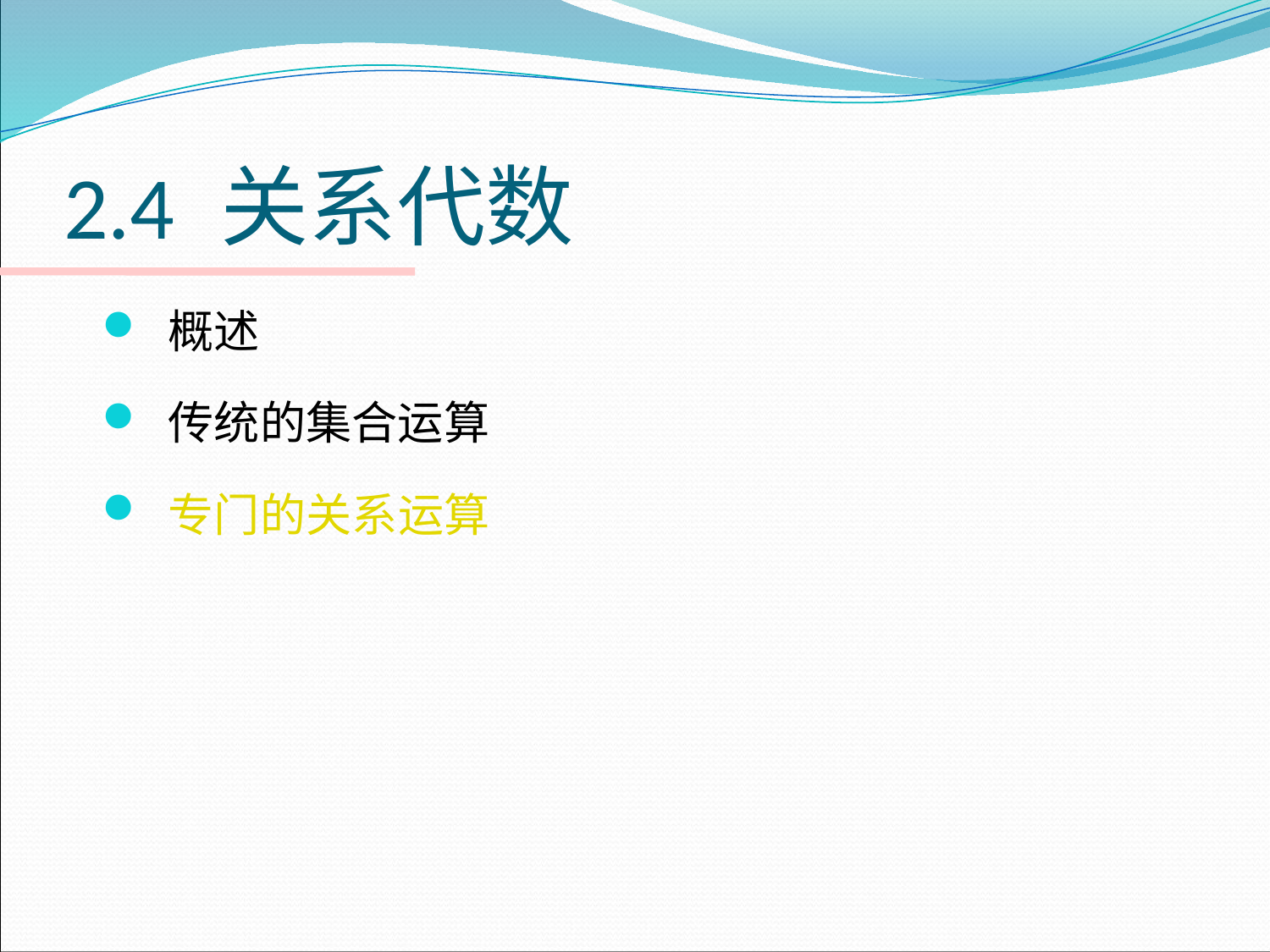

# 2.4 关系代数
概述
传统的集合运算
专门的关系运算

170